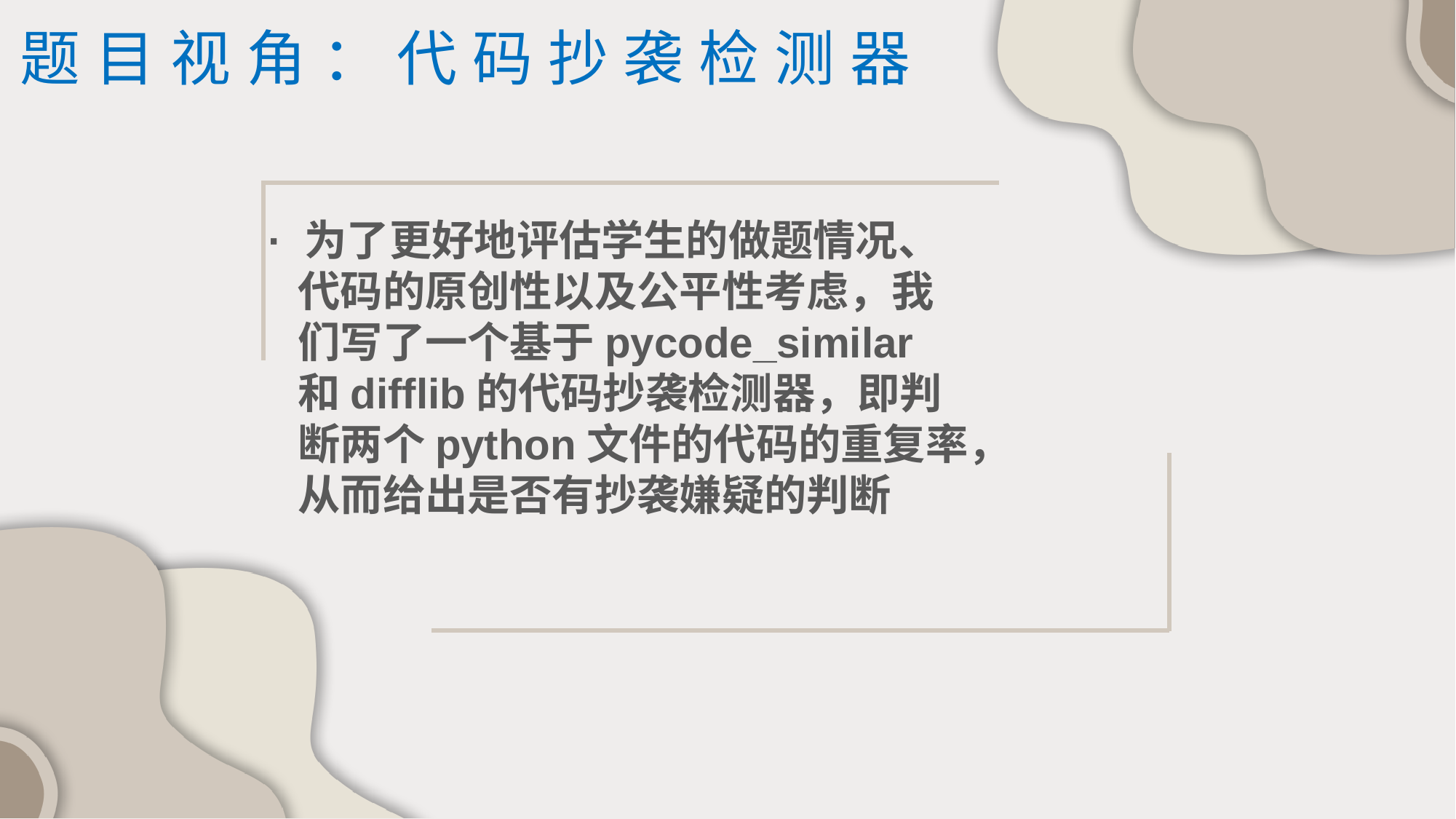

题目视角：代码抄袭检测器
· 为了更好地评估学生的做题情况、
  代码的原创性以及公平性考虑，我
  们写了一个基于pycode_similar
  和difflib的代码抄袭检测器，即判
  断两个python文件的代码的重复率，
  从而给出是否有抄袭嫌疑的判断